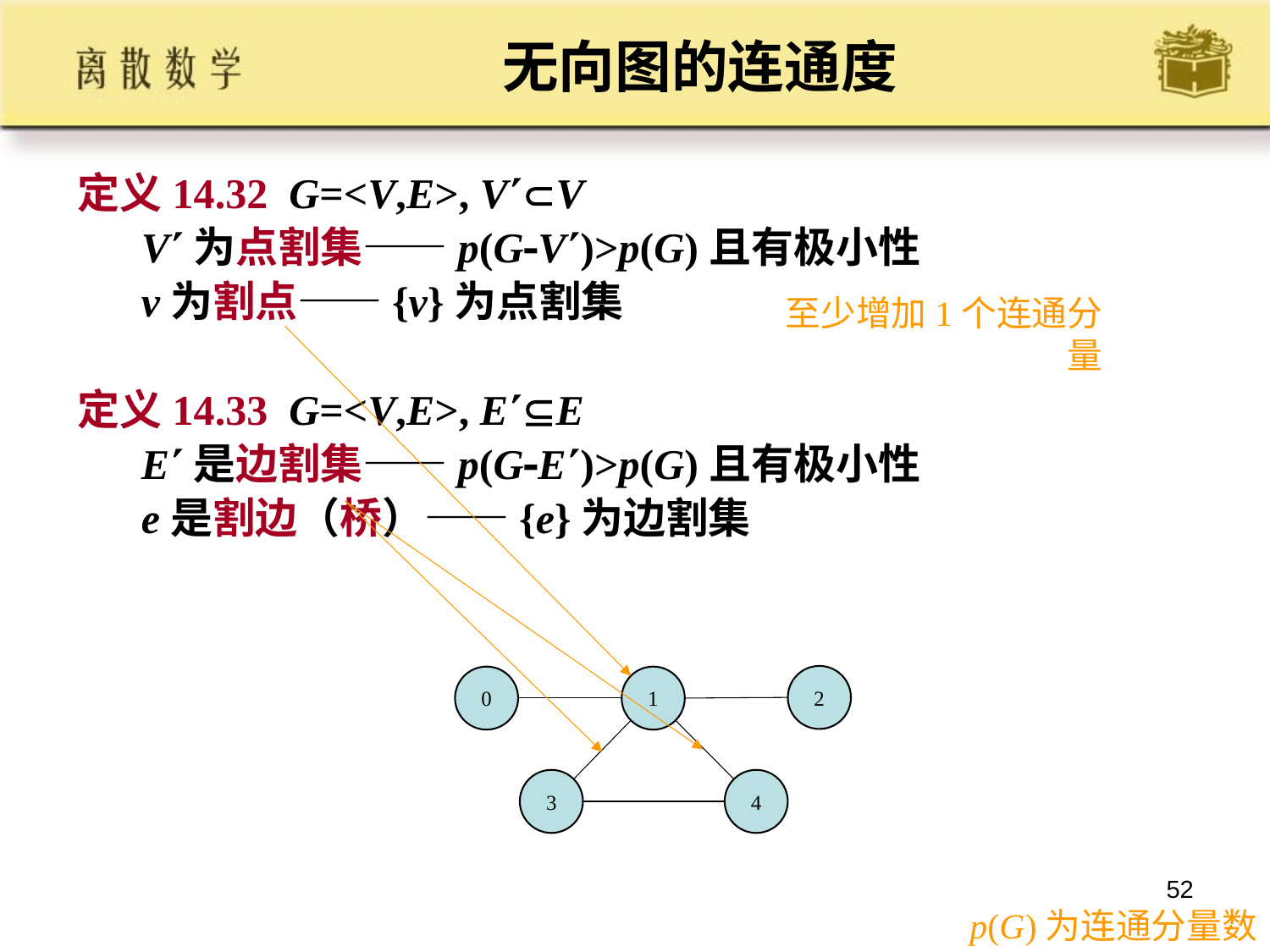

易考：
（结合图的表示）
求割集
# 无向图的连通度
定义14.32  G=<V,E>, V′⊂V
      V′为点割集——p(G−V′)>p(G)且有极小性
      v为割点——{v}为点割集

定义14.33  G=<V,E>, E′⊆E
      E′是边割集——p(G−E′)>p(G)且有极小性
      e是割边（桥）——{e}为边割集
至少增加1个连通分量
2
0
1
3
4
52
p(G)为连通分量数